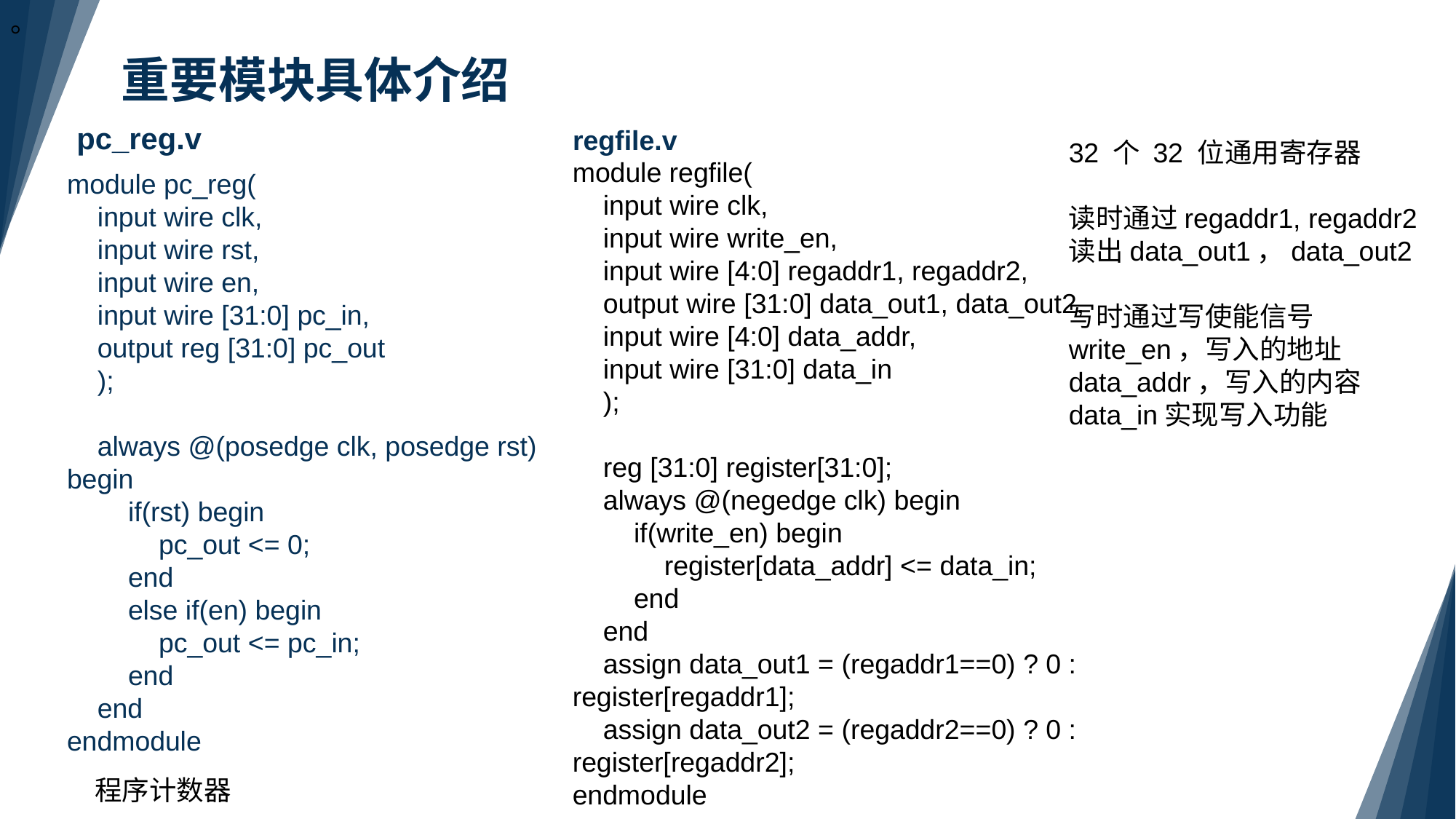

。
重要模块具体介绍

pc_reg.v
regfile.v
32 个 32 位通用寄存器

读时通过regaddr1, regaddr2读出data_out1，data_out2

写时通过写使能信号write_en，写入的地址data_addr，写入的内容data_in实现写入功能
module regfile(
    input wire clk,
    input wire write_en,
    input wire [4:0] regaddr1, regaddr2,
    output wire [31:0] data_out1, data_out2,
    input wire [4:0] data_addr,
    input wire [31:0] data_in
    );

    reg [31:0] register[31:0];
    always @(negedge clk) begin
        if(write_en) begin
            register[data_addr] <= data_in;
        end
    end
    assign data_out1 = (regaddr1==0) ? 0 : register[regaddr1];
    assign data_out2 = (regaddr2==0) ? 0 : register[regaddr2];
endmodule
module pc_reg(
    input wire clk,
    input wire rst,
    input wire en,
    input wire [31:0] pc_in,
    output reg [31:0] pc_out
    );

    always @(posedge clk, posedge rst) begin
        if(rst) begin
            pc_out <= 0;
        end
        else if(en) begin
            pc_out <= pc_in;
        end
    end
endmodule

程序计数器